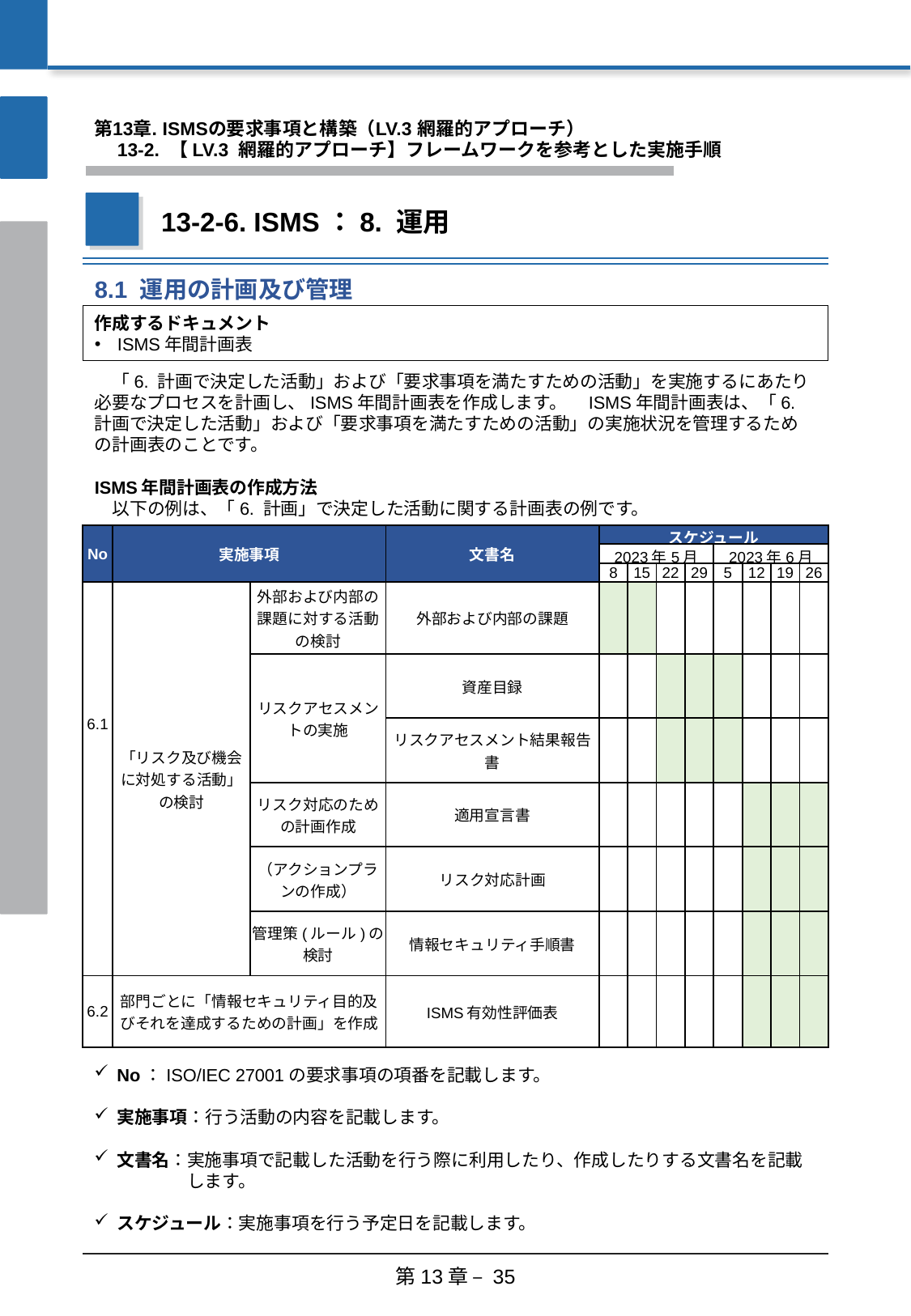

第13章. ISMSの要求事項と構築（LV.3 網羅的アプローチ）
　13-2. 【LV.3 網羅的アプローチ】フレームワークを参考とした実施手順
13-2-6. ISMS：8. 運用
8.1 運用の計画及び管理
作成するドキュメント
ISMS年間計画表
　「6. 計画で決定した活動」および「要求事項を満たすための活動」を実施するにあたり必要なプロセスを計画し、ISMS年間計画表を作成します。　ISMS年間計画表は、「6. 計画で決定した活動」および「要求事項を満たすための活動」の実施状況を管理するための計画表のことです。

ISMS年間計画表の作成方法
　以下の例は、「6. 計画」で決定した活動に関する計画表の例です。
| No | 実施事項 |  | 文書名 | スケジュール |  |  |  |  |  |  |  |
| --- | --- | --- | --- | --- | --- | --- | --- | --- | --- | --- | --- |
| No | 実施事項 |  | 文書名 | 2023年5月 |  |  |  | 2023年6月 |  |  |  |
|  |  |  |  | 8 | 15 | 22 | 29 | 5 | 12 | 19 | 26 |
| 6.1 | 「リスク及び機会に対処する活動」の検討 | 外部および内部の課題に対する活動の検討 | 外部および内部の課題 |  |  |  |  |  |  |  |  |
|  |  | リスクアセスメントの実施 | 資産目録 |  |  |  |  |  |  |  |  |
|  |  |  | リスクアセスメント結果報告書 |  |  |  |  |  |  |  |  |
|  |  | リスク対応のための計画作成 | 適用宣言書 |  |  |  |  |  |  |  |  |
|  |  | （アクションプランの作成） | リスク対応計画 |  |  |  |  |  |  |  |  |
|  |  | 管理策(ルール)の検討 | 情報セキュリティ手順書 |  |  |  |  |  |  |  |  |
| 6.2 | 部門ごとに「情報セキュリティ目的及びそれを達成するための計画」を作成 |  | ISMS有効性評価表 |  |  |  |  |  |  |  |  |
No：ISO/IEC 27001の要求事項の項番を記載します。

実施事項：行う活動の内容を記載します。

文書名：実施事項で記載した活動を行う際に利用したり、作成したりする文書名を記載
　　　　します。

スケジュール：実施事項を行う予定日を記載します。
第13章 – 35